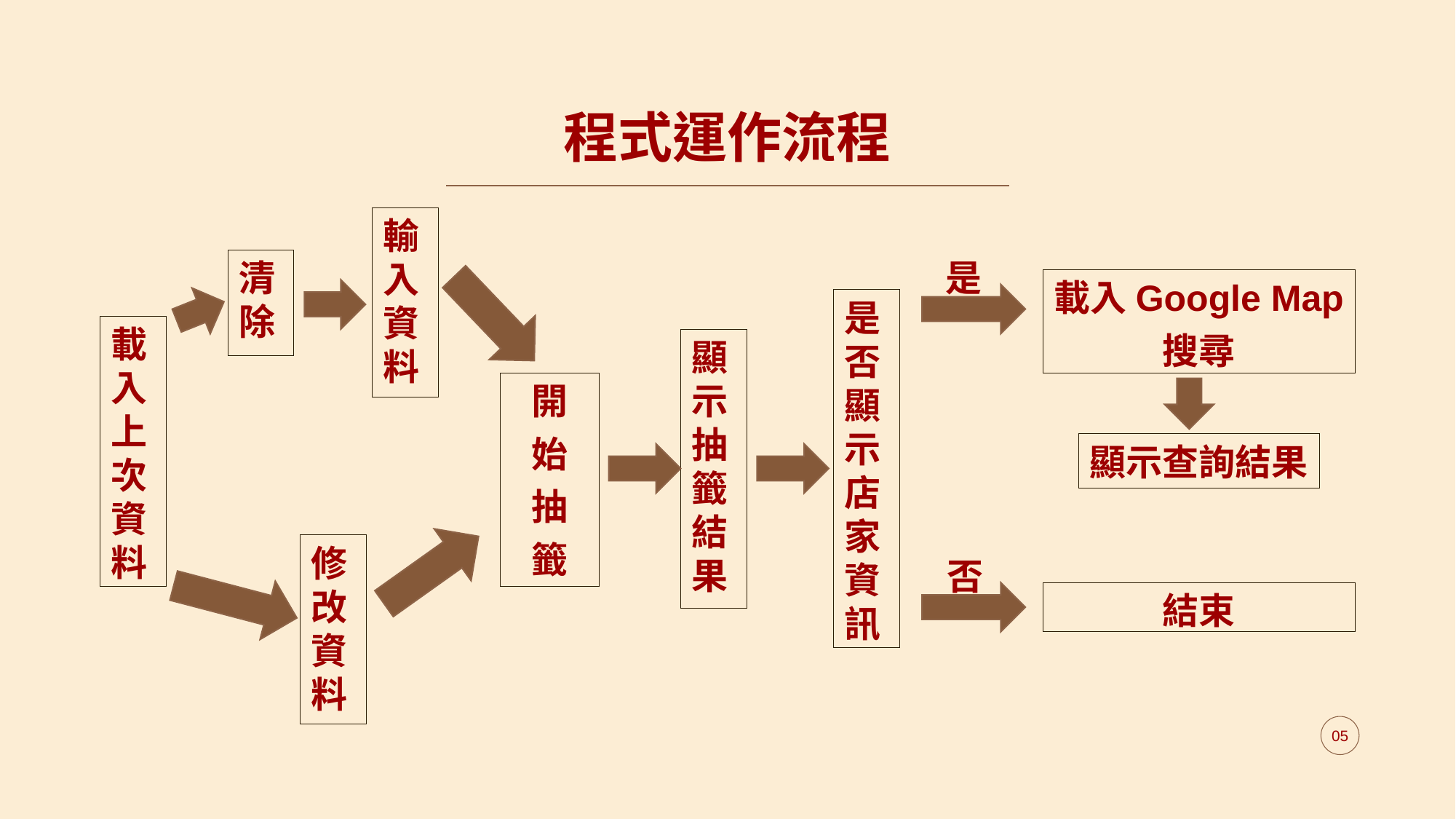

# 程式運作流程
輸入資料
是
清除
載入Google Map
搜尋

是否顯示店家資訊
載入上次資料
顯示抽籤結果
開
始
抽
籤

顯示查詢結果

修改資料

否

結束
05